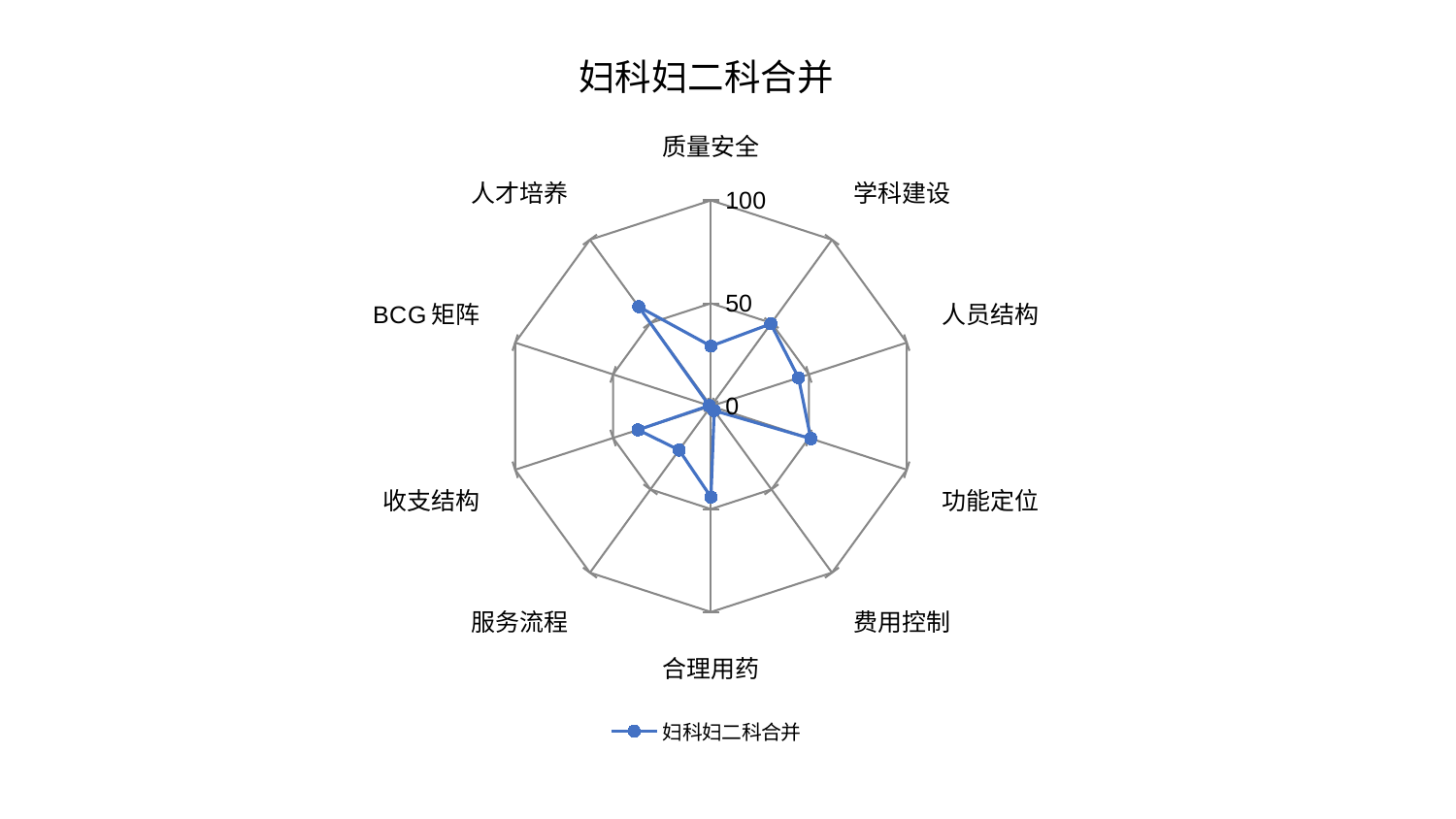

### Chart: 妇科妇二科合并

| Category | 妇科妇二科合并 |
|---|---|
| 质量安全 | 29.200351012505593 |
| 学科建设 | 49.45222115221292 |
| 人员结构 | 44.71682251939146 |
| 功能定位 | 50.9919962780837 |
| 费用控制 | 2.6815328840478325 |
| 合理用药 | 44.168343314629446 |
| 服务流程 | 26.346893525350957 |
| 收支结构 | 37.237500173479084 |
| BCG矩阵 | 0.8656928670726637 |
| 人才培养 | 59.780256722777644 |
94